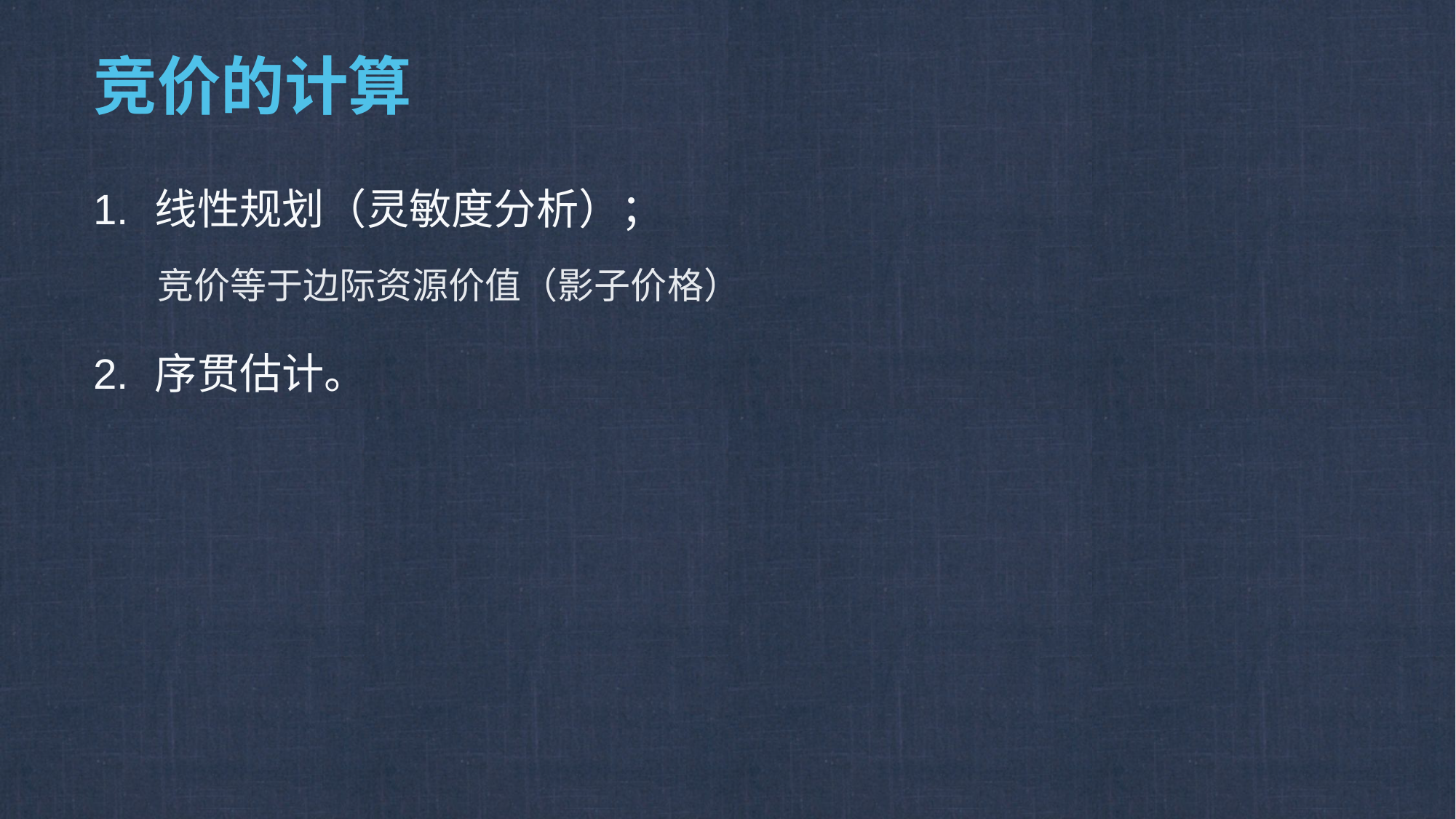

# 竞价的计算
线性规划（灵敏度分析）；
竞价等于边际资源价值（影子价格）
序贯估计。